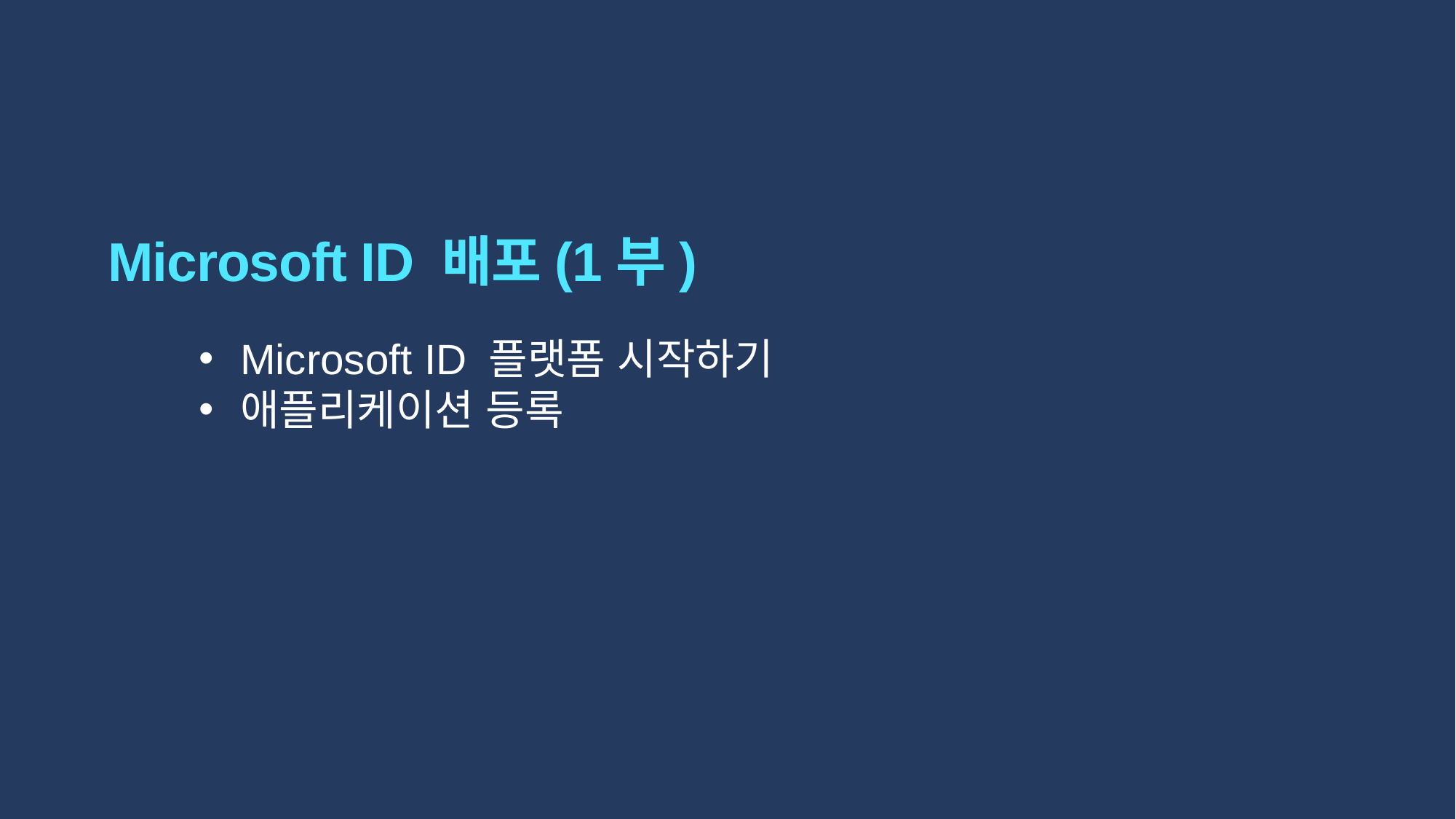

# Microsoft ID 배포(1부)
Microsoft ID 플랫폼 시작하기
애플리케이션 등록